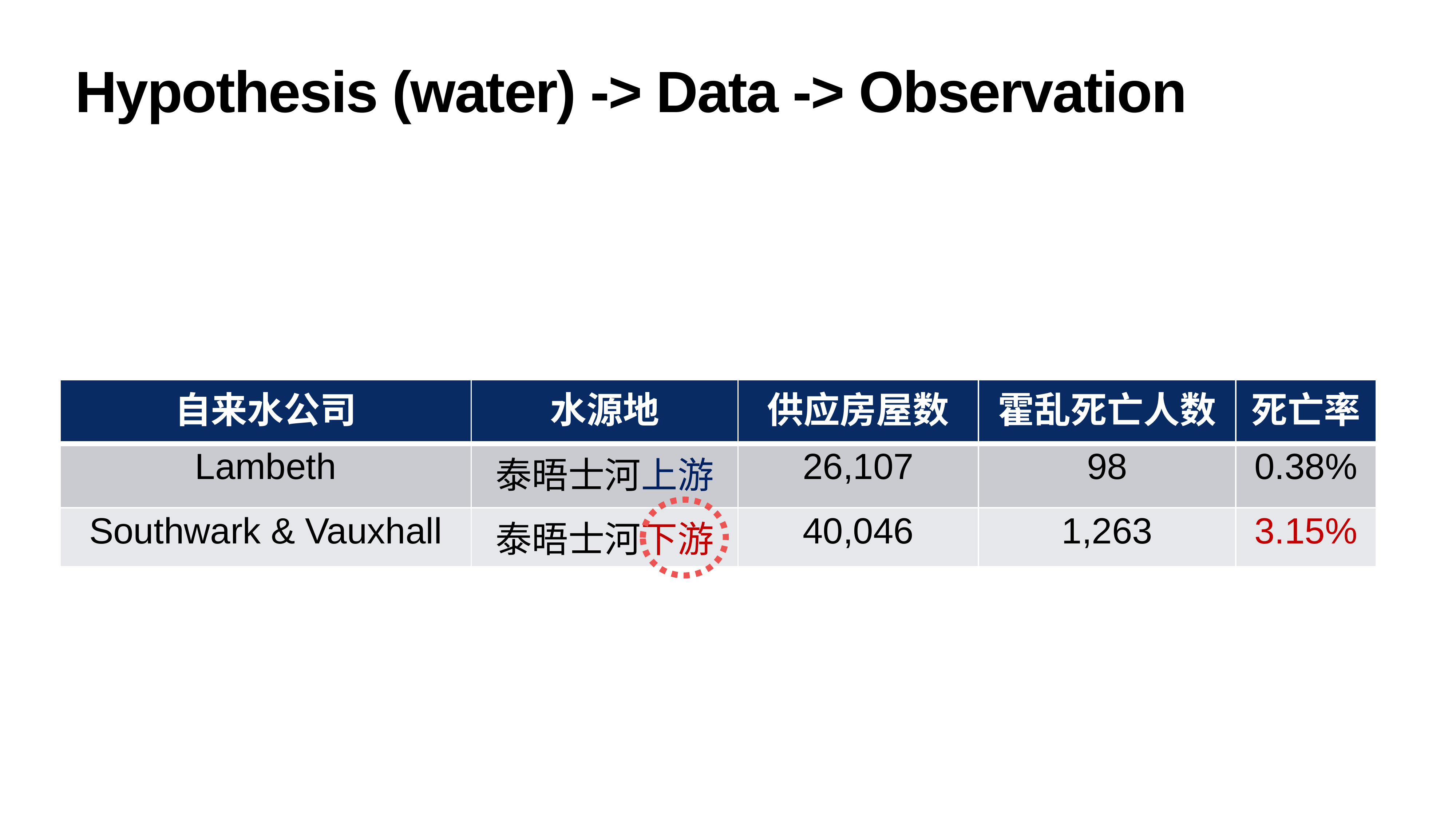

Hypothesis (water) -> Data -> Observation
| 自来水公司 | 水源地 | 供应房屋数 | 霍乱死亡人数 | 死亡率 |
| --- | --- | --- | --- | --- |
| Lambeth | 泰晤士河上游 | 26,107 | 98 | 0.38% |
| Southwark & Vauxhall | 泰晤士河下游 | 40,046 | 1,263 | 3.15% |